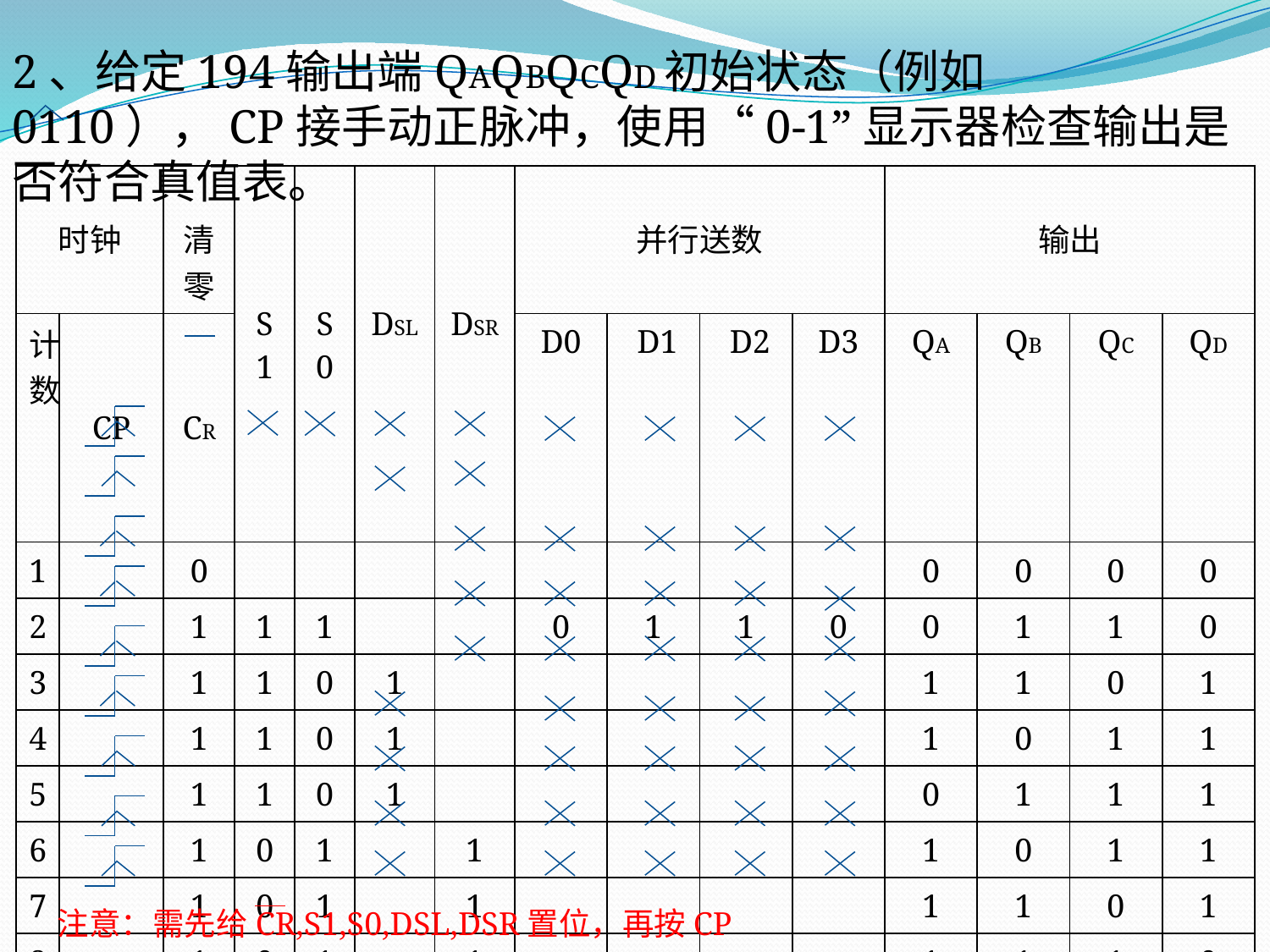

2、给定194输出端QAQBQCQD初始状态（例如0110），CP接手动正脉冲，使用“0-1”显示器检查输出是否符合真值表。

| 时钟 |  | 清零 | S1 | S0 | DSL | DSR | 并行送数 |  |  |  | 输出 |  |  |  |
| --- | --- | --- | --- | --- | --- | --- | --- | --- | --- | --- | --- | --- | --- | --- |
| 计数 | CP | CR |  |  |  |  | D0 | D1 | D2 | D3 | QA | QB | QC | QD |
| 1 |  | 0 |  |  |  |  |  |  |  |  | 0 | 0 | 0 | 0 |
| 2 |  | 1 | 1 | 1 |  |  | 0 | 1 | 1 | 0 | 0 | 1 | 1 | 0 |
| 3 |  | 1 | 1 | 0 | 1 |  |  |  |  |  | 1 | 1 | 0 | 1 |
| 4 |  | 1 | 1 | 0 | 1 |  |  |  |  |  | 1 | 0 | 1 | 1 |
| 5 |  | 1 | 1 | 0 | 1 |  |  |  |  |  | 0 | 1 | 1 | 1 |
| 6 |  | 1 | 0 | 1 |  | 1 |  |  |  |  | 1 | 0 | 1 | 1 |
| 7 |  | 1 | 0 | 1 |  | 1 |  |  |  |  | 1 | 1 | 0 | 1 |
| 8 |  | 1 | 0 | 1 |  | 1 |  |  |  |  | 1 | 1 | 1 | 0 |
| 9 |  | 1 | 0 | 1 |  | 1 |  |  |  |  | 1 | 1 | 1 | 1 |
注意：需先给CR,S1,S0,DSL,DSR置位，再按CP